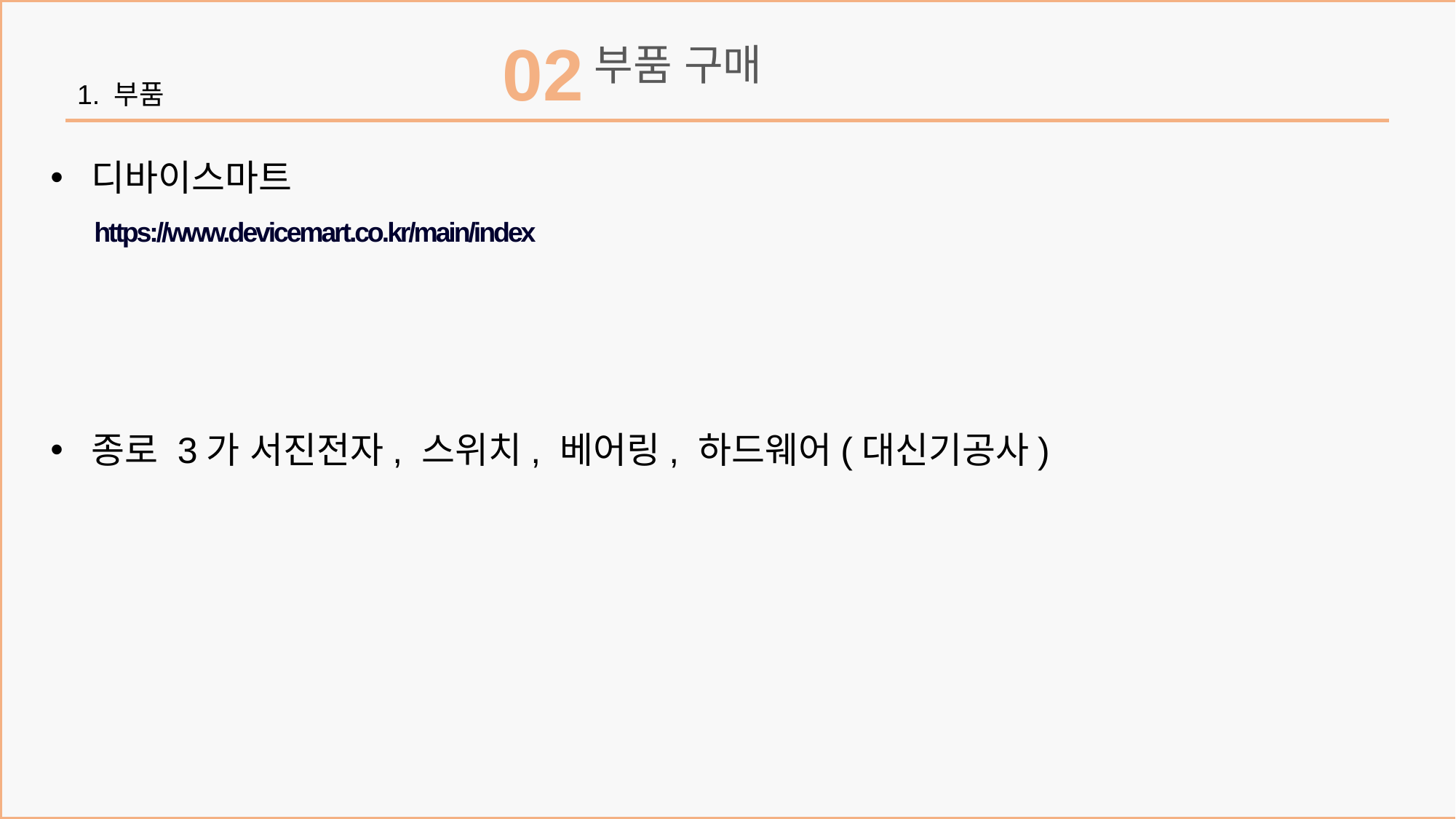

02
부품 구매
1. 부품

디바이스마트

종로 3가 서진전자, 스위치, 베어링, 하드웨어(대신기공사)

https://www.devicemart.co.kr/main/index